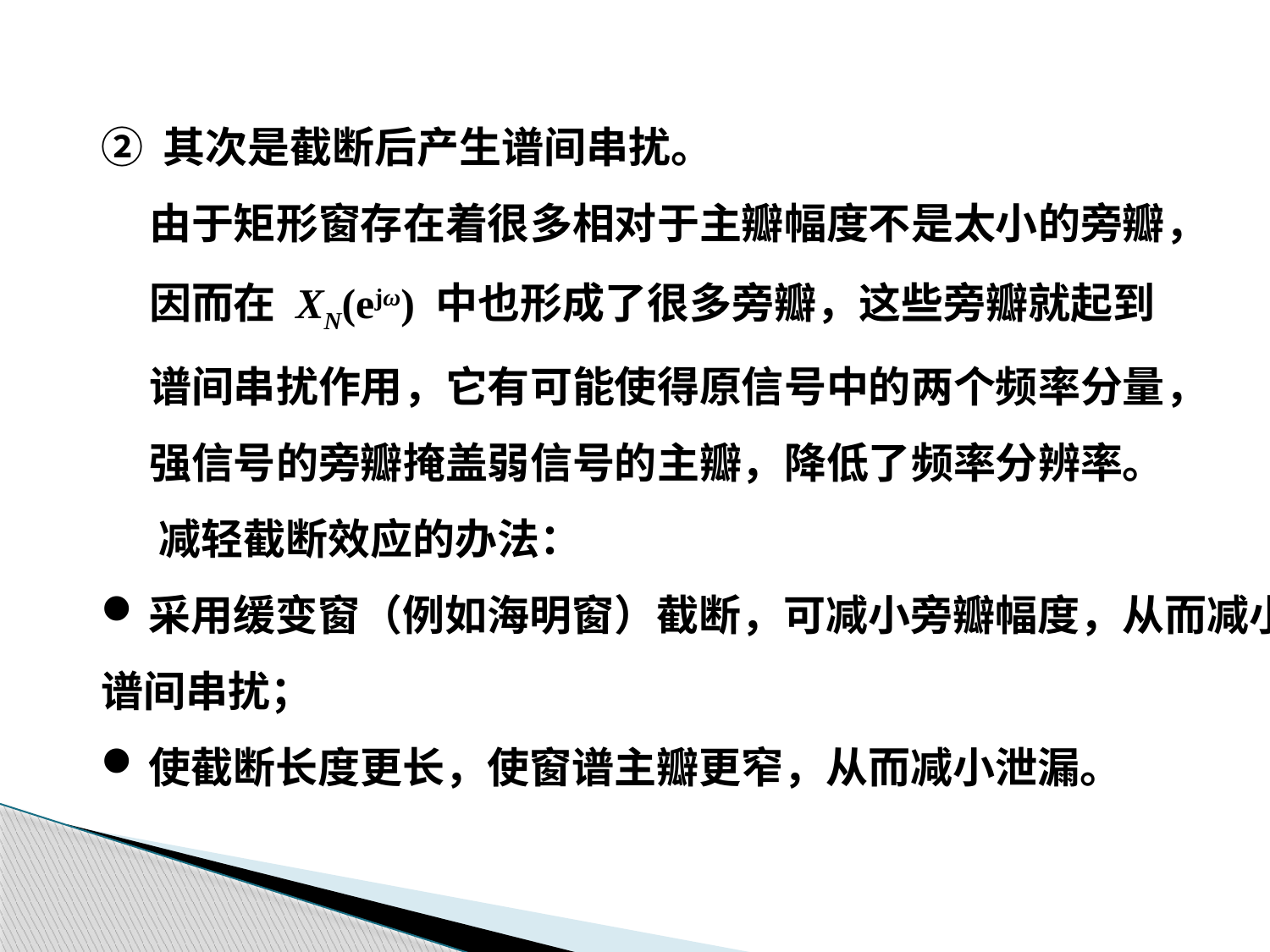

② 其次是截断后产生谱间串扰。
    由于矩形窗存在着很多相对于主瓣幅度不是太小的旁瓣，
    因而在 XN(ejω) 中也形成了很多旁瓣，这些旁瓣就起到
    谱间串扰作用，它有可能使得原信号中的两个频率分量，
    强信号的旁瓣掩盖弱信号的主瓣，降低了频率分辨率。
     减轻截断效应的办法：
采用缓变窗（例如海明窗）截断，可减小旁瓣幅度，从而减小
谱间串扰；
使截断长度更长，使窗谱主瓣更窄，从而减小泄漏。